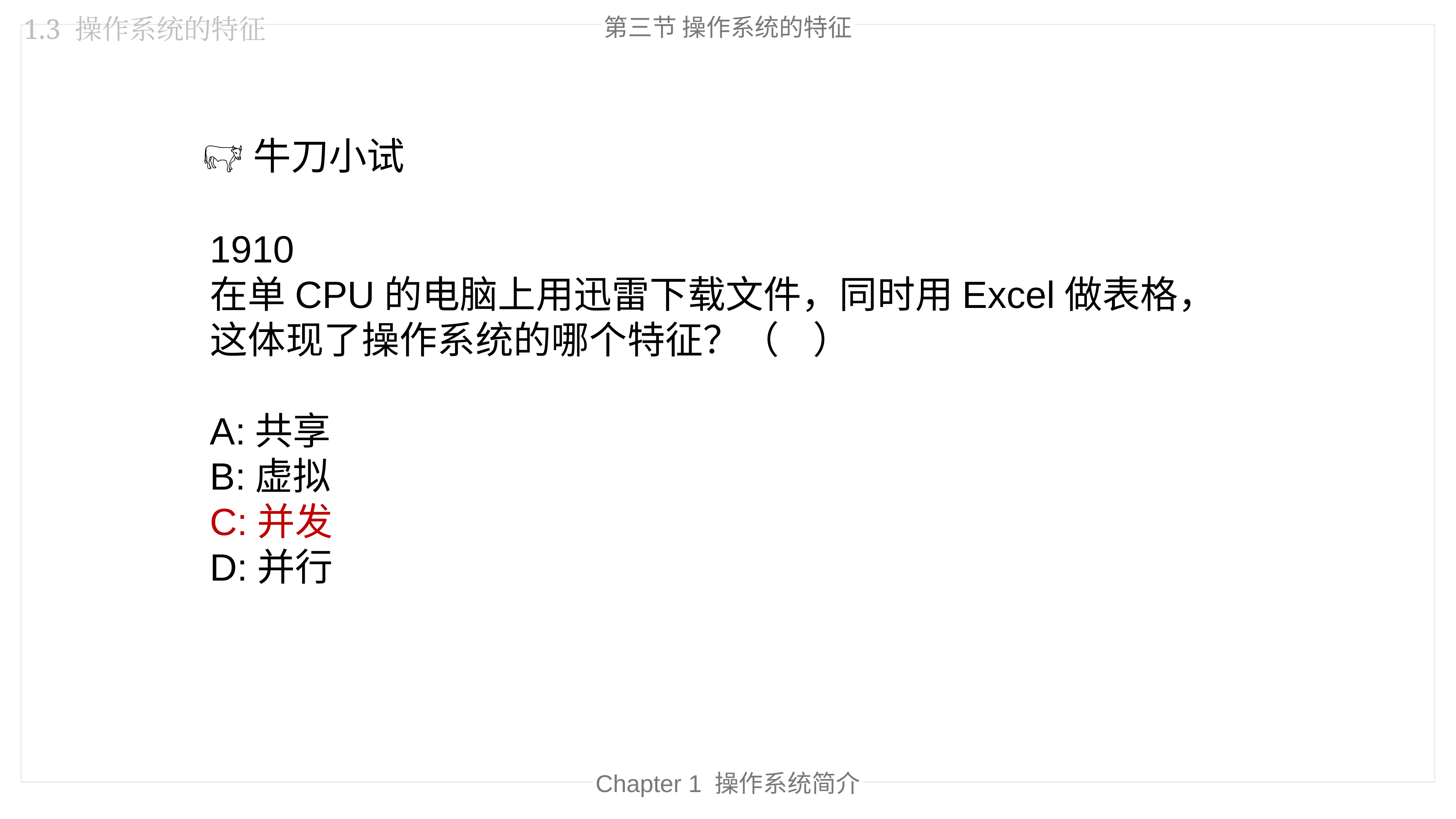

第三节 操作系统的特征
1.3 操作系统的特征
🐂牛刀小试
1910
在单CPU的电脑上用迅雷下载文件，同时用Excel做表格，这体现了操作系统的哪个特征？（    ）

A:共享
B:虚拟
C:并发
D:并行
Chapter 1 操作系统简介